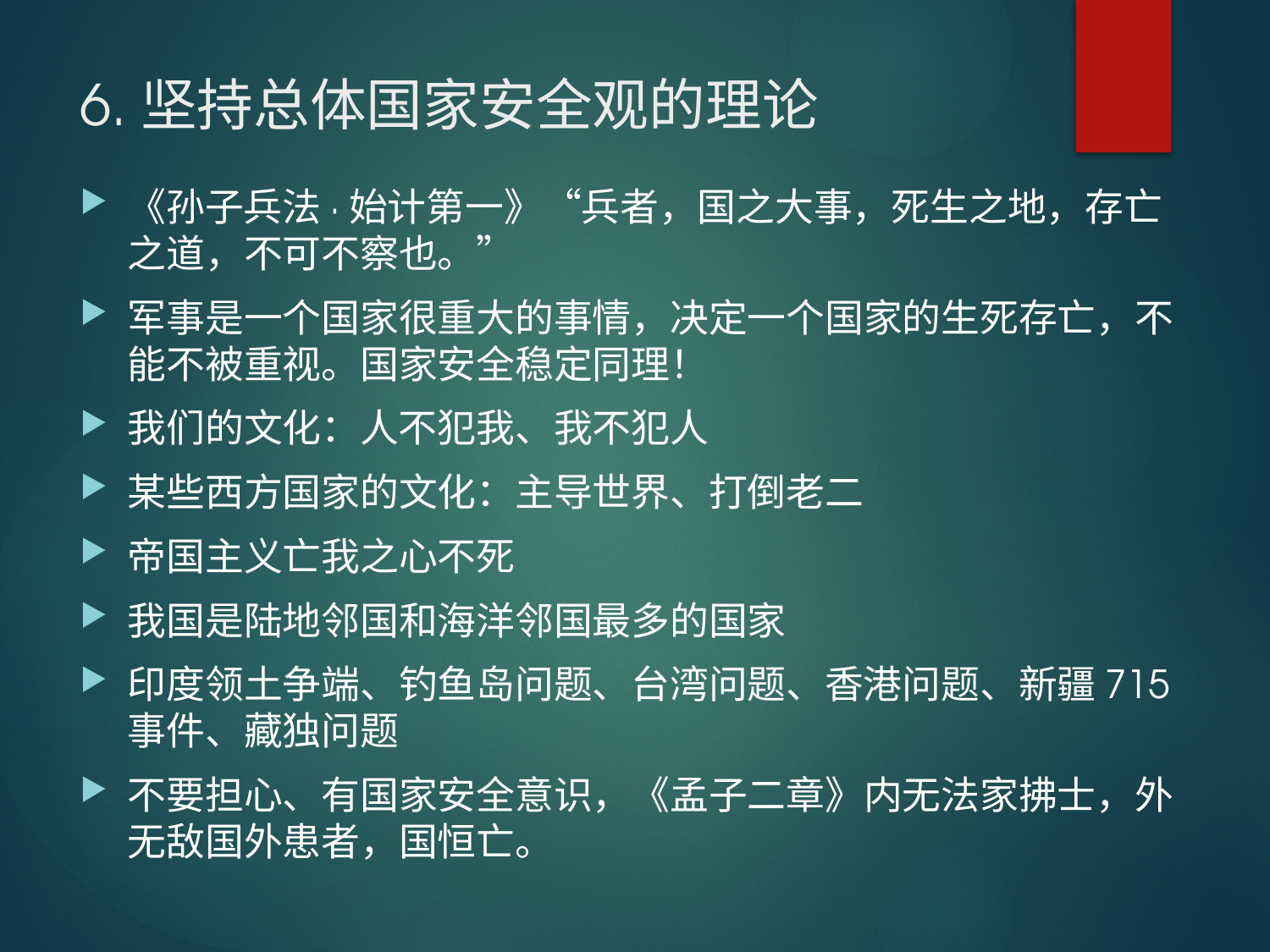

# 6.坚持总体国家安全观的理论
《孙子兵法·始计第一》“兵者，国之大事，死生之地，存亡之道，不可不察也。”
军事是一个国家很重大的事情，决定一个国家的生死存亡，不能不被重视。国家安全稳定同理！
我们的文化：人不犯我、我不犯人
某些西方国家的文化：主导世界、打倒老二
帝国主义亡我之心不死
我国是陆地邻国和海洋邻国最多的国家
印度领土争端、钓鱼岛问题、台湾问题、香港问题、新疆715事件、藏独问题
不要担心、有国家安全意识，《孟子二章》内无法家拂士，外无敌国外患者，国恒亡。